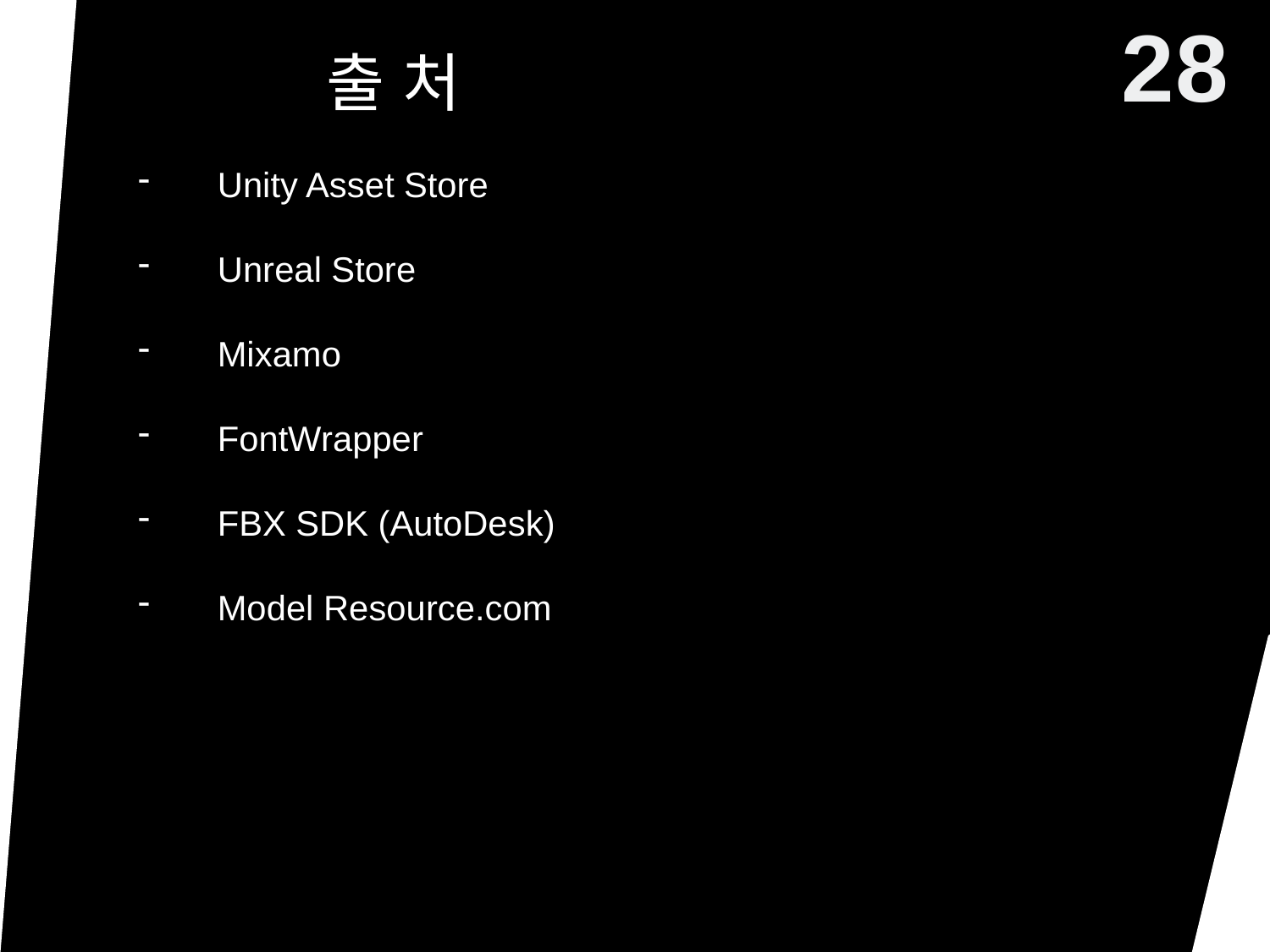

28

출 처
Unity Asset Store

Unreal Store

Mixamo

FontWrapper

FBX SDK (AutoDesk)

Model Resource.com